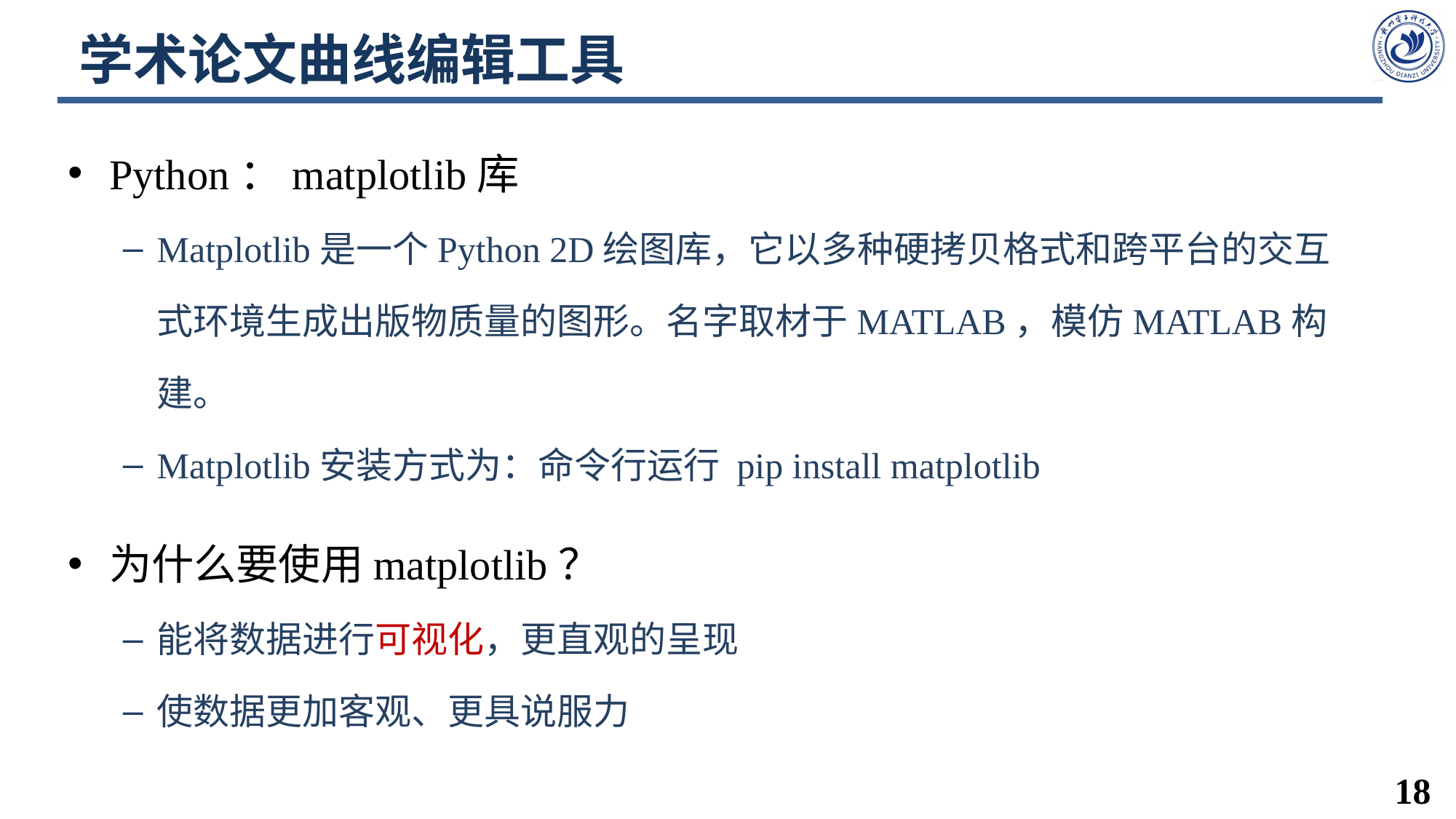

# 学术论文曲线编辑工具
Python：matplotlib库
Matplotlib是一个Python 2D绘图库，它以多种硬拷贝格式和跨平台的交互式环境生成出版物质量的图形。名字取材于MATLAB，模仿MATLAB构建。
Matplotlib安装方式为：命令行运行 pip install matplotlib
为什么要使用matplotlib？
能将数据进行可视化，更直观的呈现
使数据更加客观、更具说服力

18